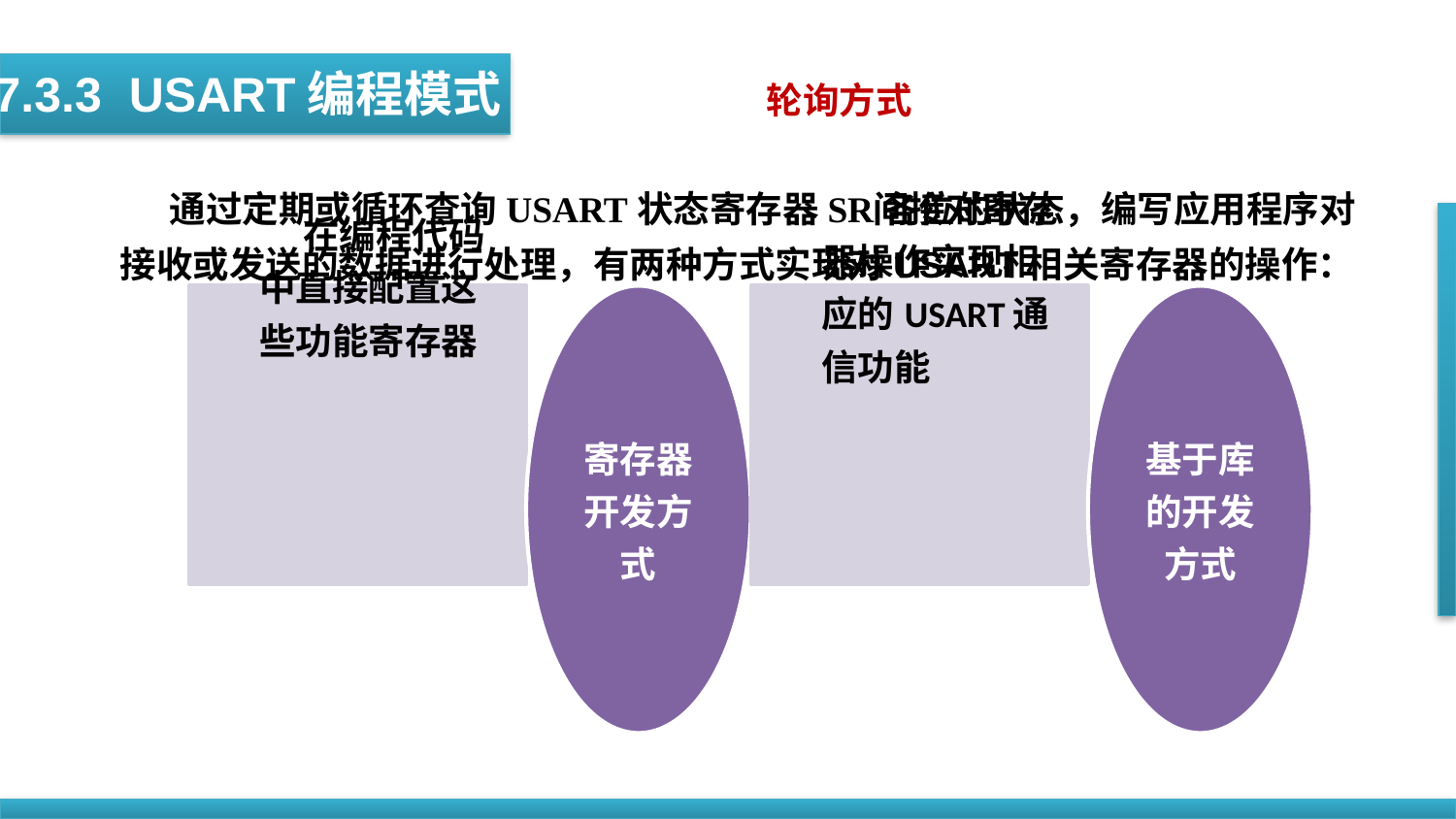

7.3.3  USART编程模式
轮询方式
     通过定期或循环查询USART状态寄存器SR各位的状态，编写应用程序对接收或发送的数据进行处理，有两种方式实现对USART相关寄存器的操作：
寄存器开发方式
基于库的开发方式